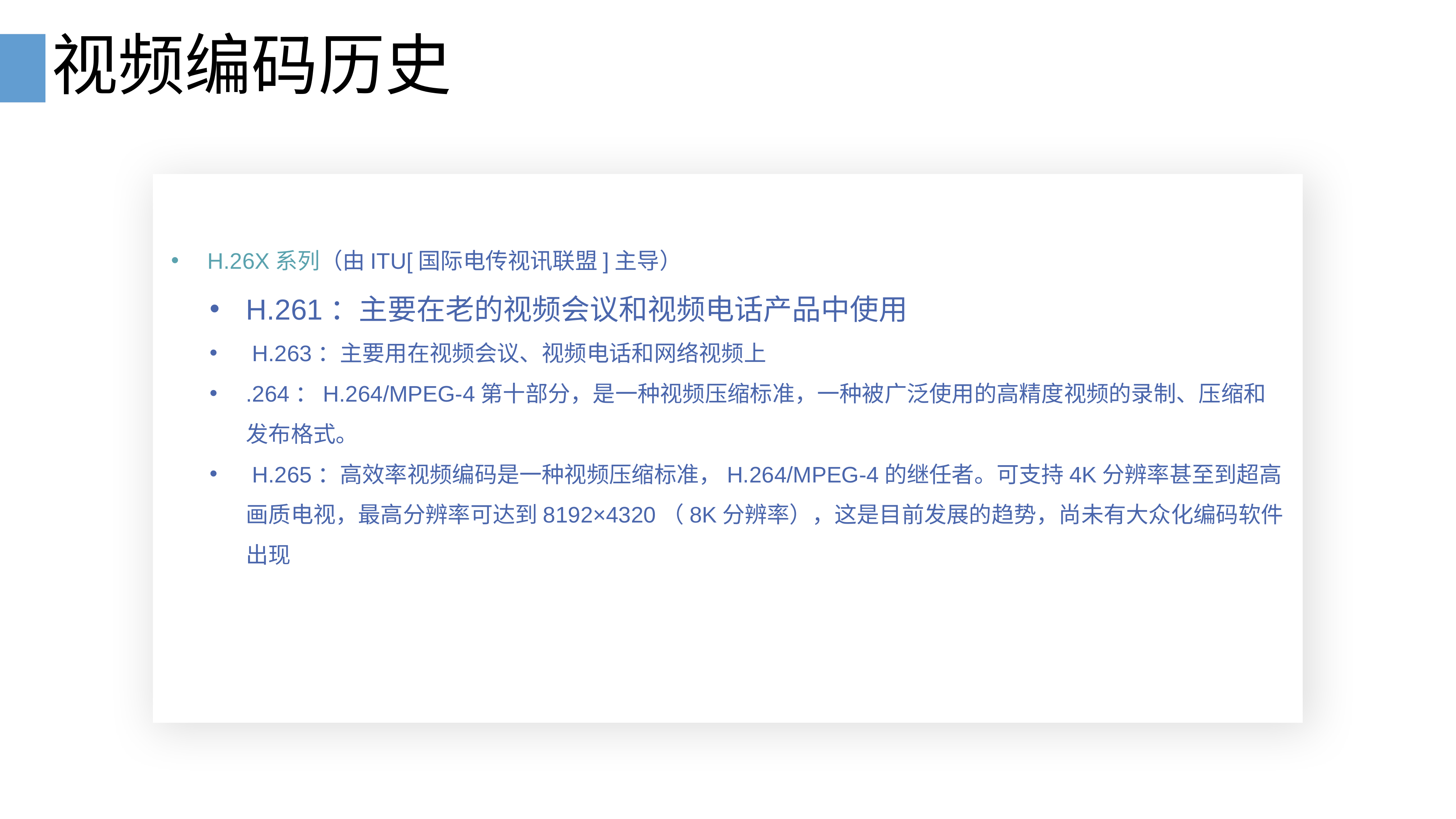

# 视频编码历史

H.26X系列（由ITU[国际电传视讯联盟]主导）
H.261：主要在老的视频会议和视频电话产品中使用
 H.263：主要用在视频会议、视频电话和网络视频上
.264：H.264/MPEG-4第十部分，是一种视频压缩标准，一种被广泛使用的高精度视频的录制、压缩和发布格式。
 H.265：高效率视频编码是一种视频压缩标准，H.264/MPEG-4的继任者。可支持4K分辨率甚至到超高画质电视，最高分辨率可达到8192×4320（8K分辨率），这是目前发展的趋势，尚未有大众化编码软件出现